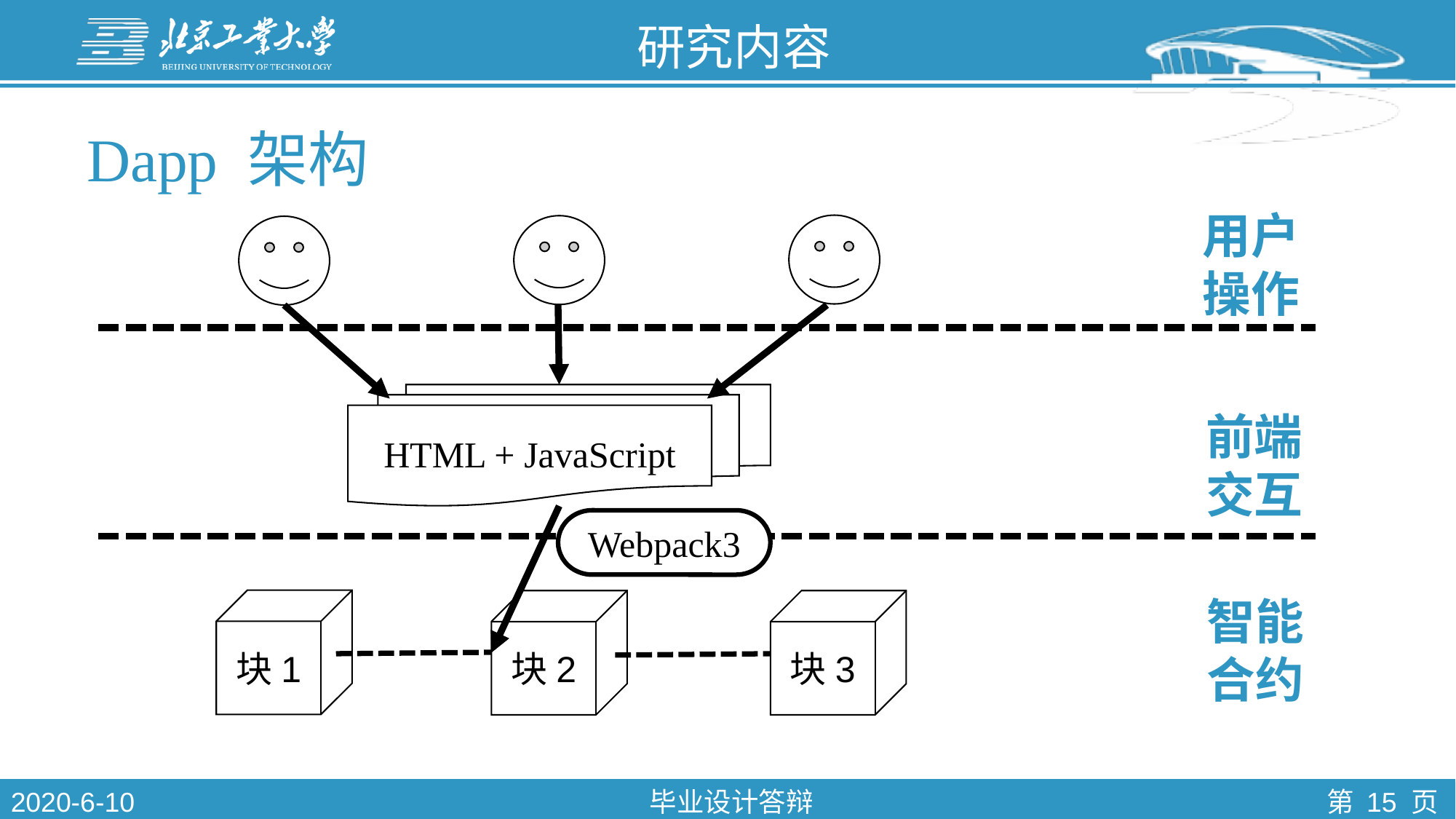

研究内容
Dapp 架构
用户
操作

HTML + JavaScript
前端
交互
Webpack3
智能
合约
块1
块2
块3
2020-6-10
毕业设计答辩
第 15 页